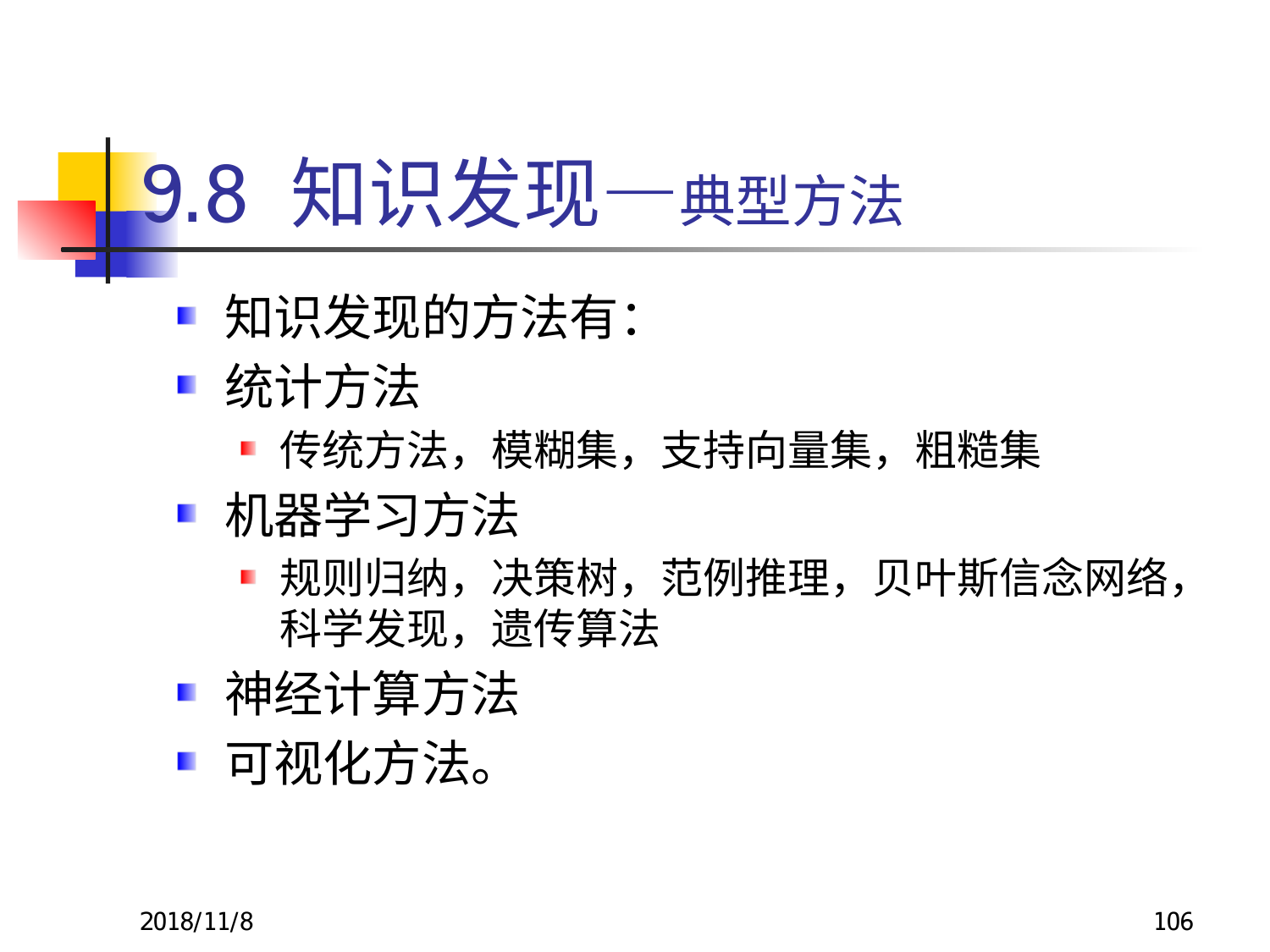

# 9.8 知识发现—典型方法
知识发现的方法有：
统计方法
传统方法，模糊集，支持向量集，粗糙集
机器学习方法
规则归纳，决策树，范例推理，贝叶斯信念网络，科学发现，遗传算法
神经计算方法
可视化方法。
2018/11/8
106